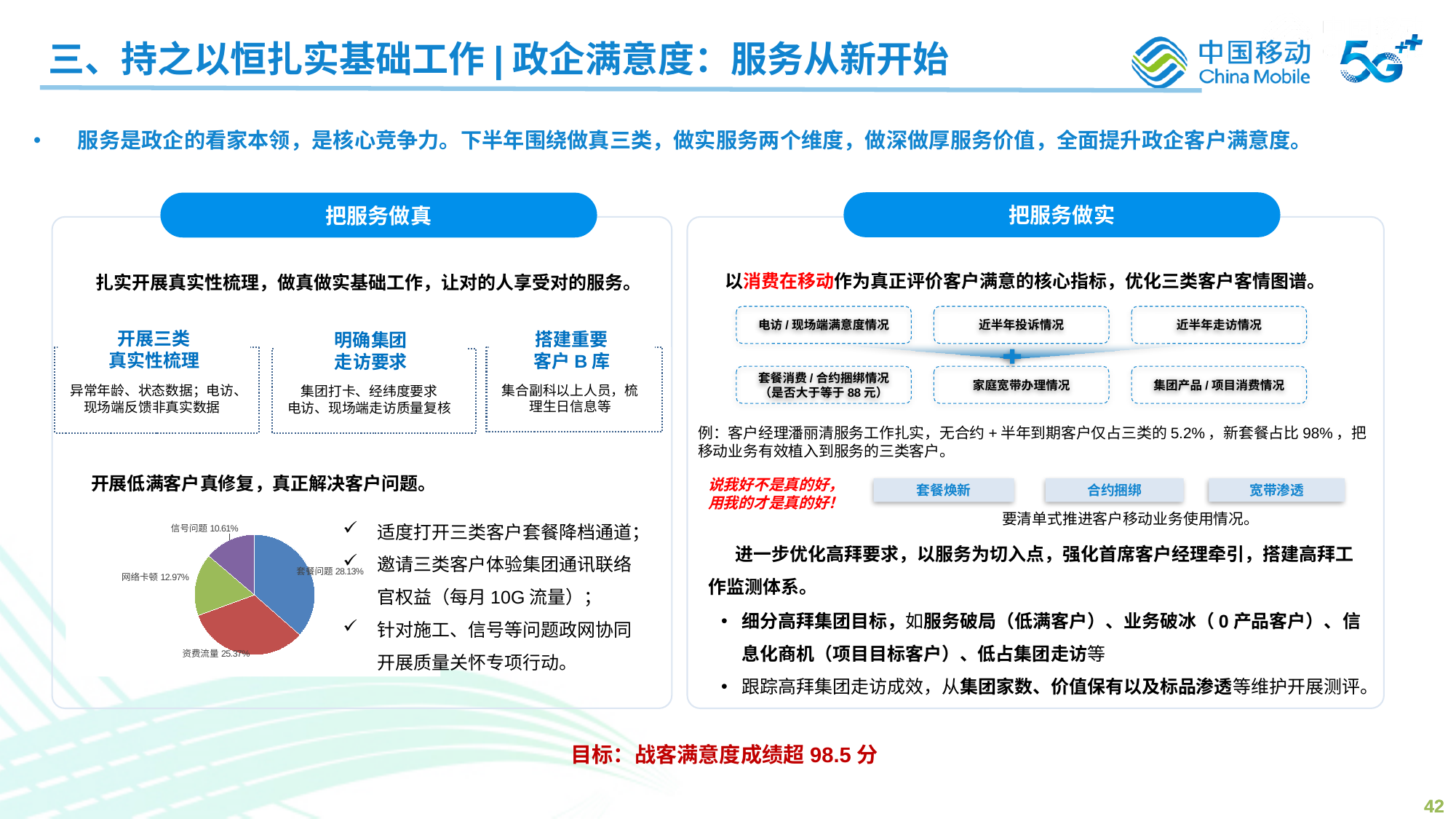

三、持之以恒扎实基础工作|政企满意度：服务从新开始
 服务是政企的看家本领，是核心竞争力。下半年围绕做真三类，做实服务两个维度，做深做厚服务价值，全面提升政企客户满意度。

把服务做实
把服务做真

以消费在移动作为真正评价客户满意的核心指标，优化三类客户客情图谱。
扎实开展真实性梳理，做真做实基础工作，让对的人享受对的服务。
电访/现场端满意度情况
近半年投诉情况
近半年走访情况
开展三类
真实性梳理

异常年龄、状态数据；电访、现场端反馈非真实数据
搭建重要
客户B库

集合副科以上人员，梳理生日信息等
明确集团
走访要求

集团打卡、经纬度要求
电访、现场端走访质量复核

套餐消费/合约捆绑情况
（是否大于等于88元）
家庭宽带办理情况
集团产品/项目消费情况
例：客户经理潘丽清服务工作扎实，无合约+半年到期客户仅占三类的5.2%，新套餐占比98%，把移动业务有效植入到服务的三类客户。
开展低满客户真修复，真正解决客户问题。
说我好不是真的好，
用我的才是真的好！
宽带渗透
套餐焕新
合约捆绑
要清单式推进客户移动业务使用情况。
适度打开三类客户套餐降档通道；
邀请三类客户体验集团通讯联络官权益（每月10G流量）；
针对施工、信号等问题政网协同开展质量关怀专项行动。

### Chart

| Category |  |
|---|---|
| 套餐问题 | 0.2813 |
| 资费流量问题 | 0.2537 |
| 网络卡顿 | 0.1297 |
| 信号问题 | 0.1061 |
进一步优化高拜要求，以服务为切入点，强化首席客户经理牵引，搭建高拜工作监测体系。
细分高拜集团目标，如服务破局（低满客户）、业务破冰（0产品客户）、信息化商机（项目目标客户）、低占集团走访等
跟踪高拜集团走访成效，从集团家数、价值保有以及标品渗透等维护开展测评。
目标：战客满意度成绩超98.5分